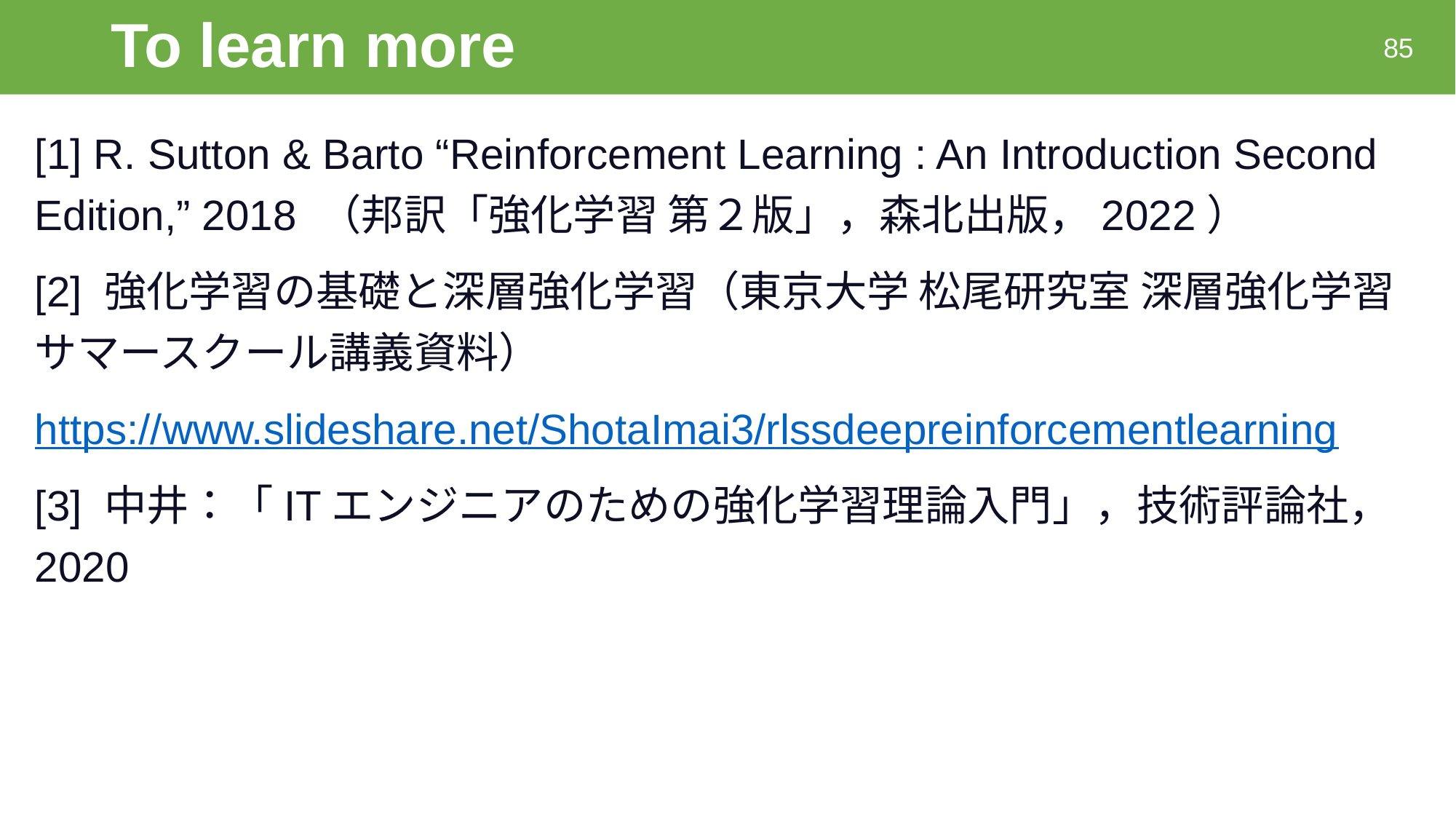

# To learn more
85
[1] R. Sutton & Barto “Reinforcement Learning : An Introduction Second Edition,” 2018 （邦訳「強化学習 第２版」，森北出版，2022）
[2] 強化学習の基礎と深層強化学習（東京大学 松尾研究室 深層強化学習サマースクール講義資料）
https://www.slideshare.net/ShotaImai3/rlssdeepreinforcementlearning
[3] 中井：「ITエンジニアのための強化学習理論入門」，技術評論社，2020